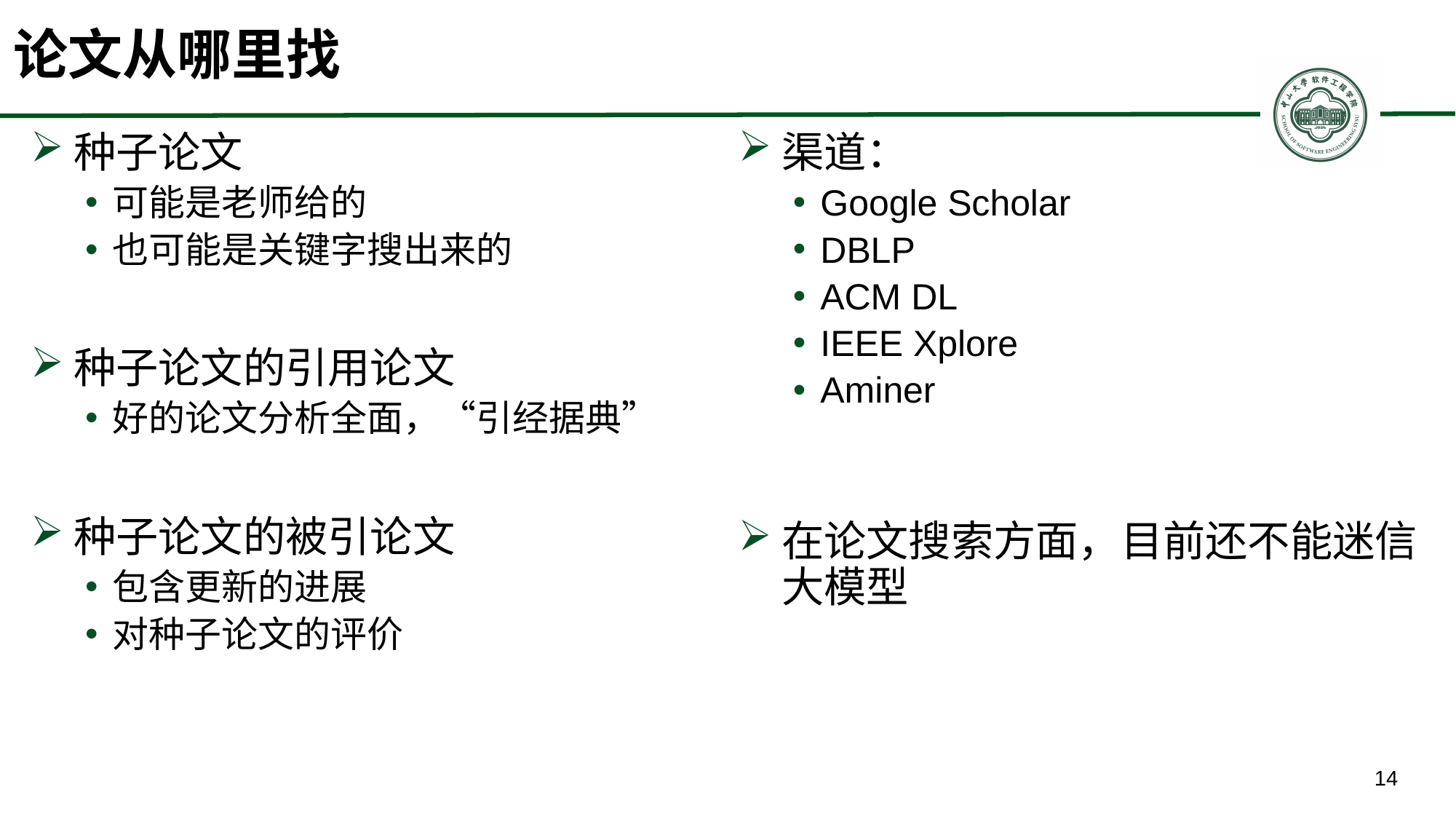

# 论文从哪里找
渠道：
Google Scholar
DBLP
ACM DL
IEEE Xplore
Aminer

在论文搜索方面，目前还不能迷信大模型
种子论文
可能是老师给的
也可能是关键字搜出来的

种子论文的引用论文
好的论文分析全面，“引经据典”

种子论文的被引论文
包含更新的进展
对种子论文的评价

14